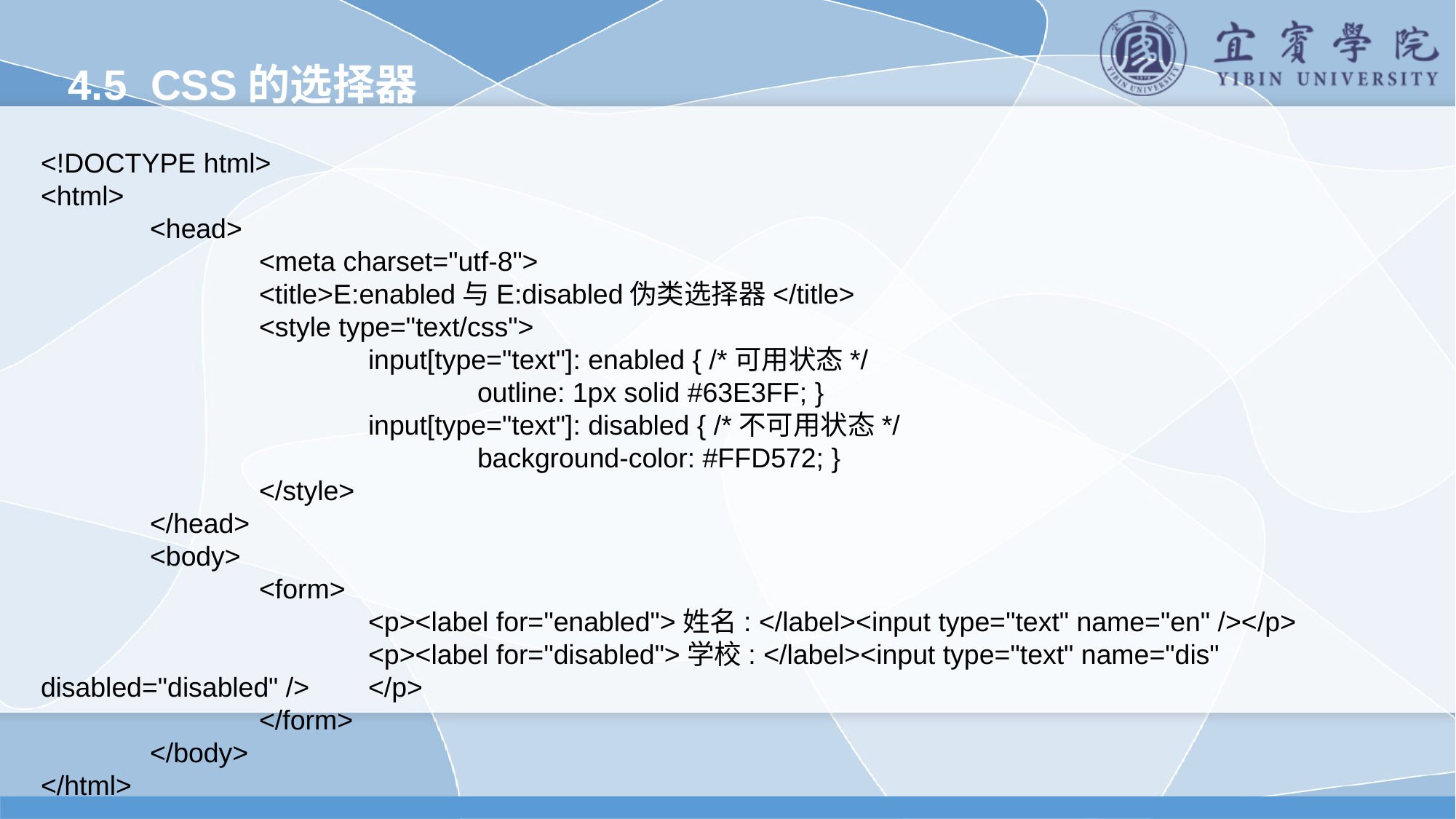

4.5  CSS的选择器
<!DOCTYPE html>
<html>
	<head>
		<meta charset="utf-8">
		<title>E:enabled与E:disabled伪类选择器</title>
		<style type="text/css">
			input[type="text"]: enabled { /*可用状态*/
				outline: 1px solid #63E3FF; }
			input[type="text"]: disabled { /*不可用状态*/
				background-color: #FFD572; }
		</style>
	</head>
	<body>
		<form>
			<p><label for="enabled">姓名: </label><input type="text" name="en" /></p>
			<p><label for="disabled">学校: </label><input type="text" name="dis" disabled="disabled" />	</p>
		</form>
	</body>
</html>